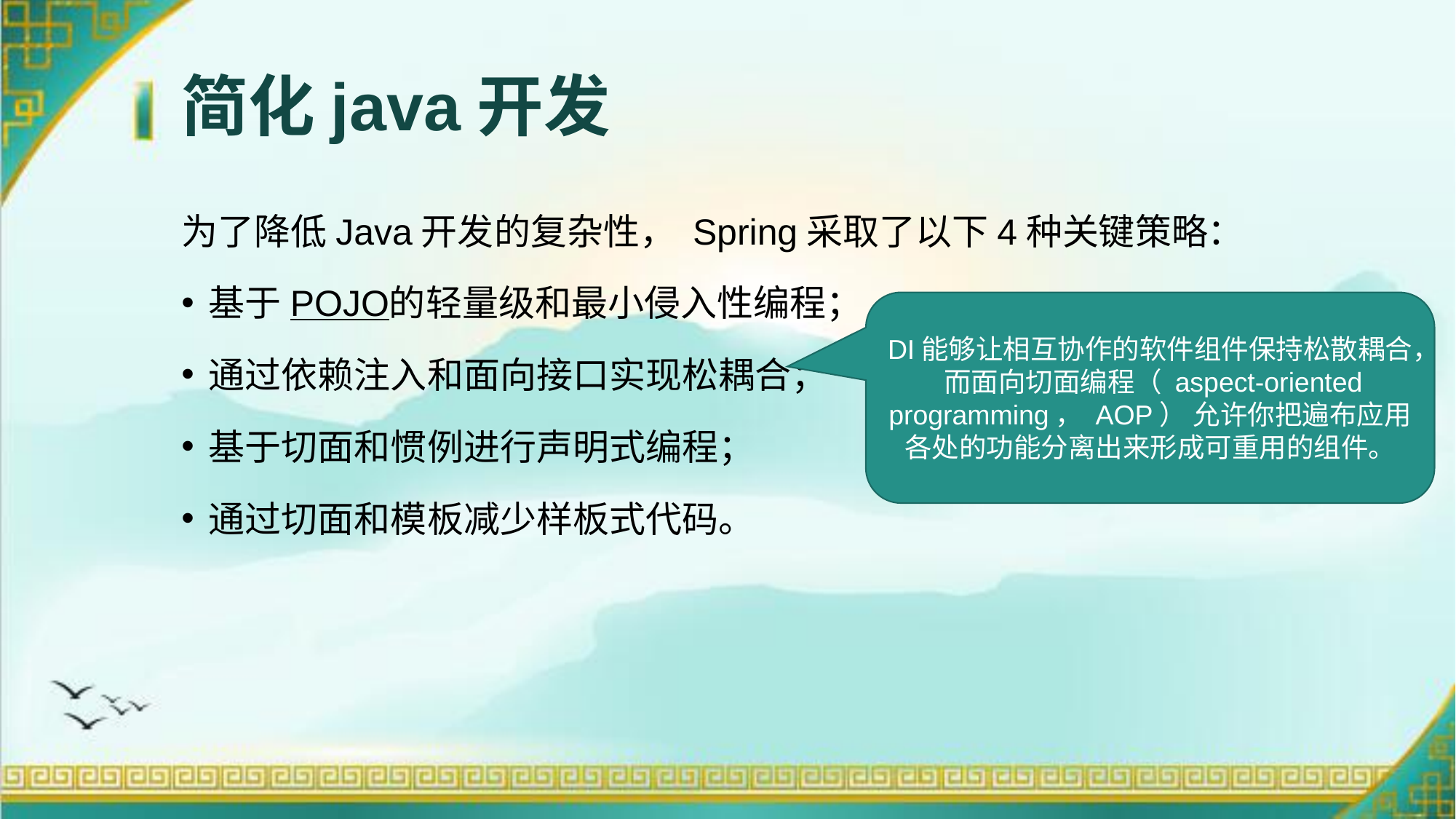

# 简化java开发
为了降低Java开发的复杂性， Spring采取了以下4种关键策略：
基于POJO的轻量级和最小侵入性编程；
通过依赖注入和面向接口实现松耦合；
基于切面和惯例进行声明式编程；
通过切面和模板减少样板式代码。
DI能够让相互协作的软件组件保持松散耦合， 而面向切面编程（ aspect-oriented
programming， AOP） 允许你把遍布应用各处的功能分离出来形成可重用的组件。